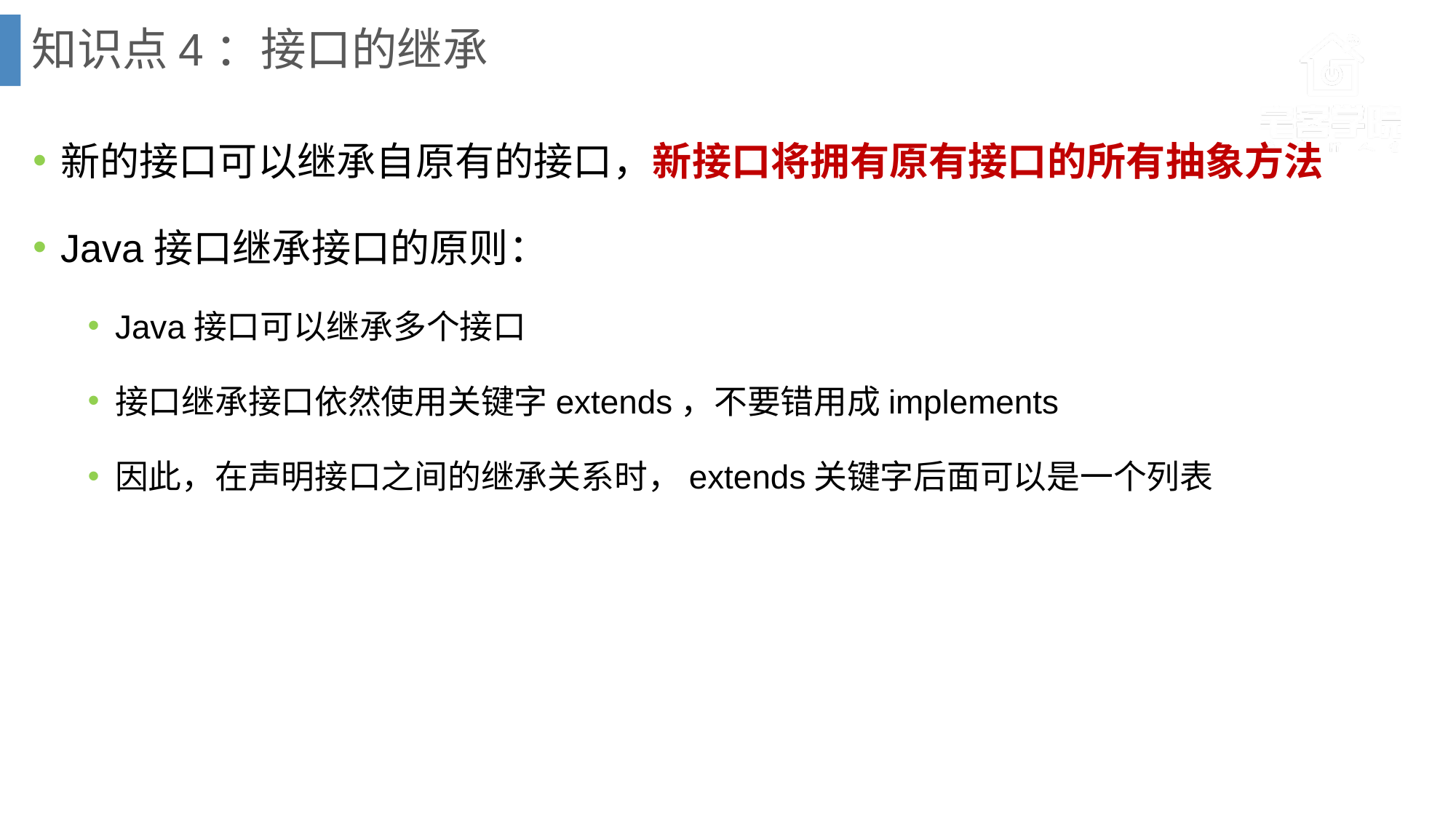

# 知识点4：接口的继承
新的接口可以继承自原有的接口，新接口将拥有原有接口的所有抽象方法
Java接口继承接口的原则：
Java接口可以继承多个接口
接口继承接口依然使用关键字extends，不要错用成implements
因此，在声明接口之间的继承关系时，extends关键字后面可以是一个列表